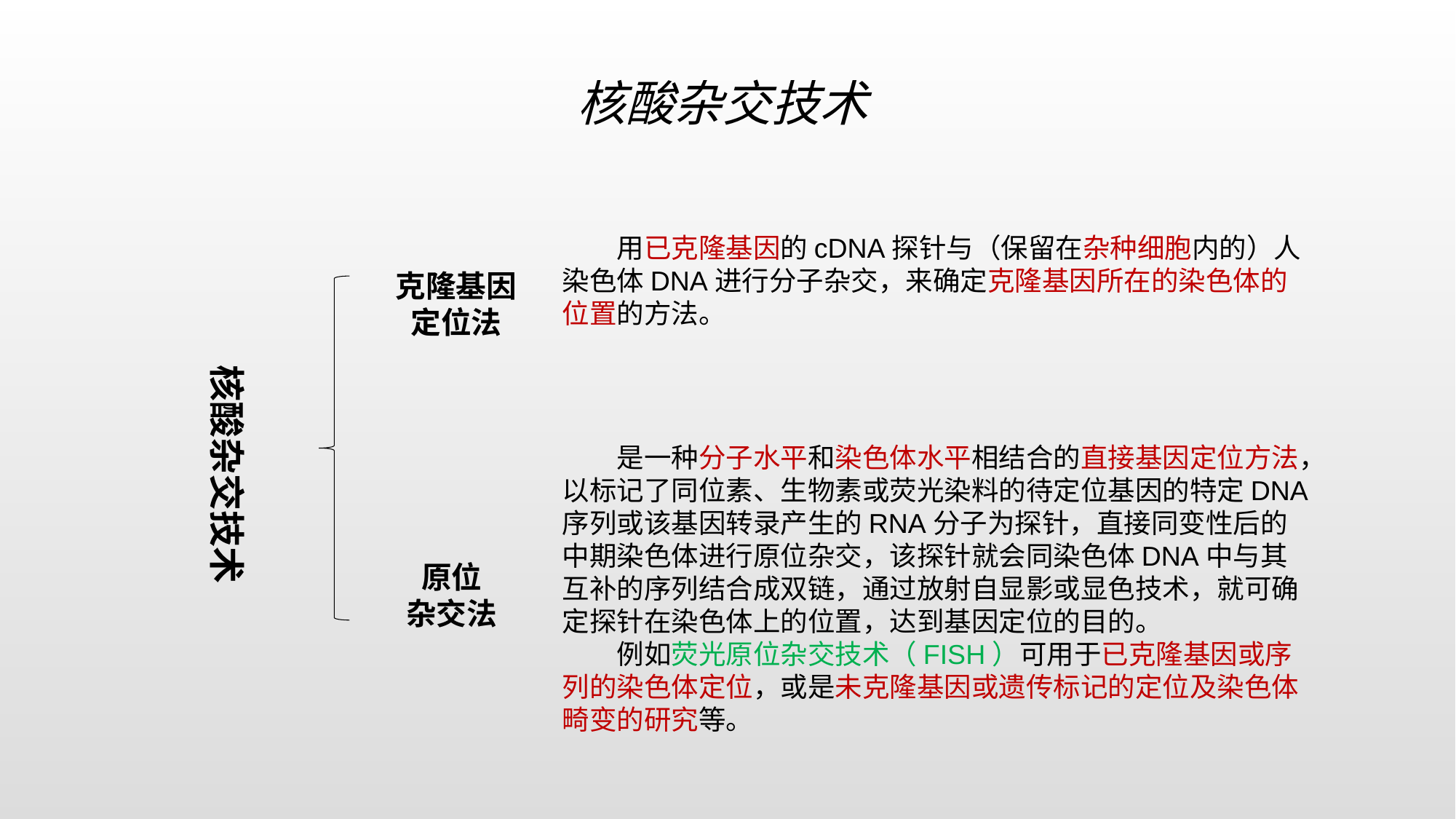

核酸杂交技术
用已克隆基因的cDNA探针与（保留在杂种细胞内的）人染色体DNA进行分子杂交，来确定克隆基因所在的染色体的位置的方法。
克隆基因定位法

核酸杂交技术
是一种分子水平和染色体水平相结合的直接基因定位方法，以标记了同位素、生物素或荧光染料的待定位基因的特定DNA序列或该基因转录产生的RNA分子为探针，直接同变性后的中期染色体进行原位杂交，该探针就会同染色体DNA中与其互补的序列结合成双链，通过放射自显影或显色技术，就可确定探针在染色体上的位置，达到基因定位的目的。
例如荧光原位杂交技术（FISH）可用于已克隆基因或序列的染色体定位，或是未克隆基因或遗传标记的定位及染色体畸变的研究等。
原位
杂交法